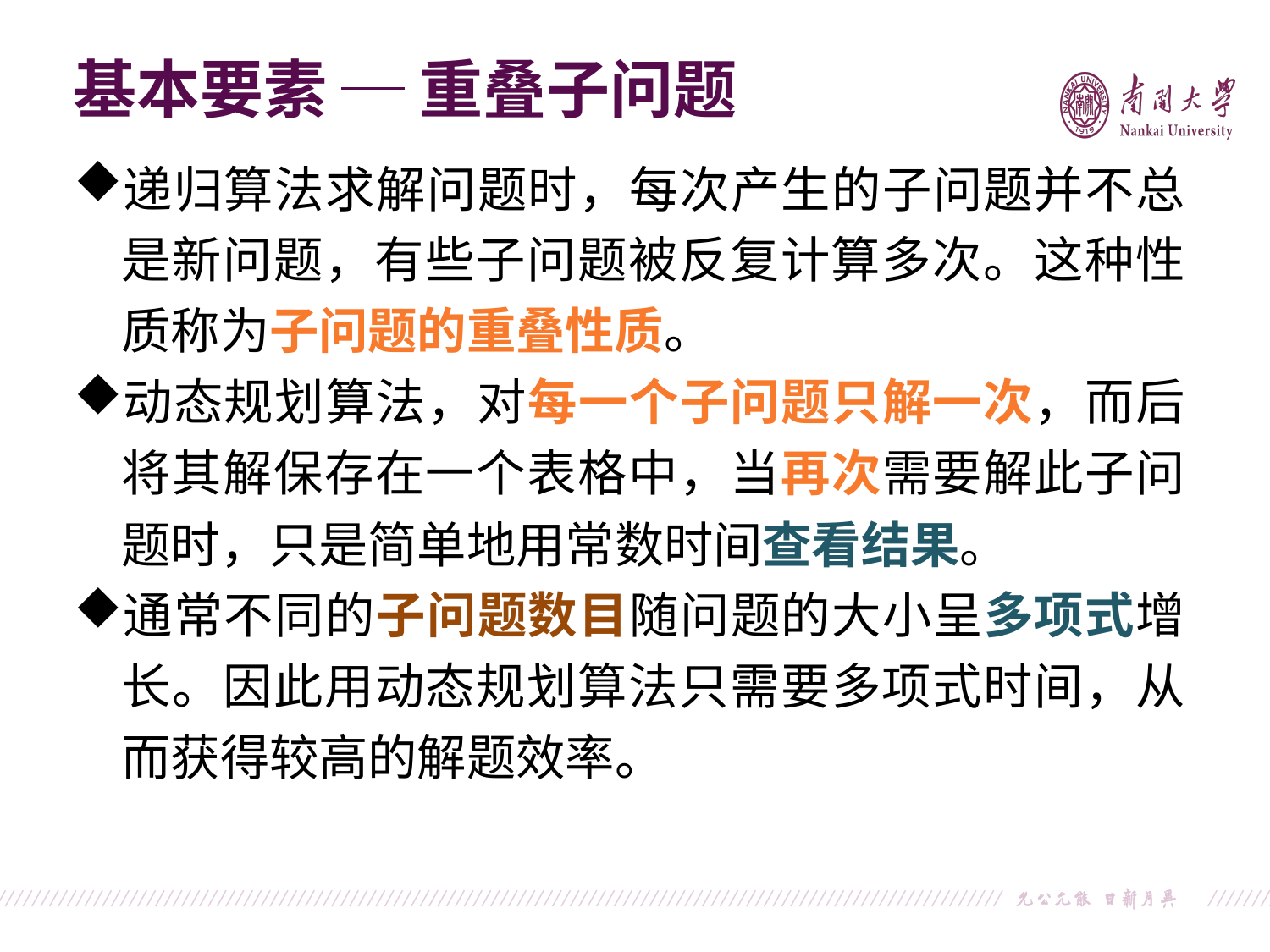

基本要素 ─ 重叠子问题
递归算法求解问题时，每次产生的子问题并不总是新问题，有些子问题被反复计算多次。这种性质称为子问题的重叠性质。
动态规划算法，对每一个子问题只解一次，而后将其解保存在一个表格中，当再次需要解此子问题时，只是简单地用常数时间查看结果。
通常不同的子问题数目随问题的大小呈多项式增长。因此用动态规划算法只需要多项式时间，从而获得较高的解题效率。